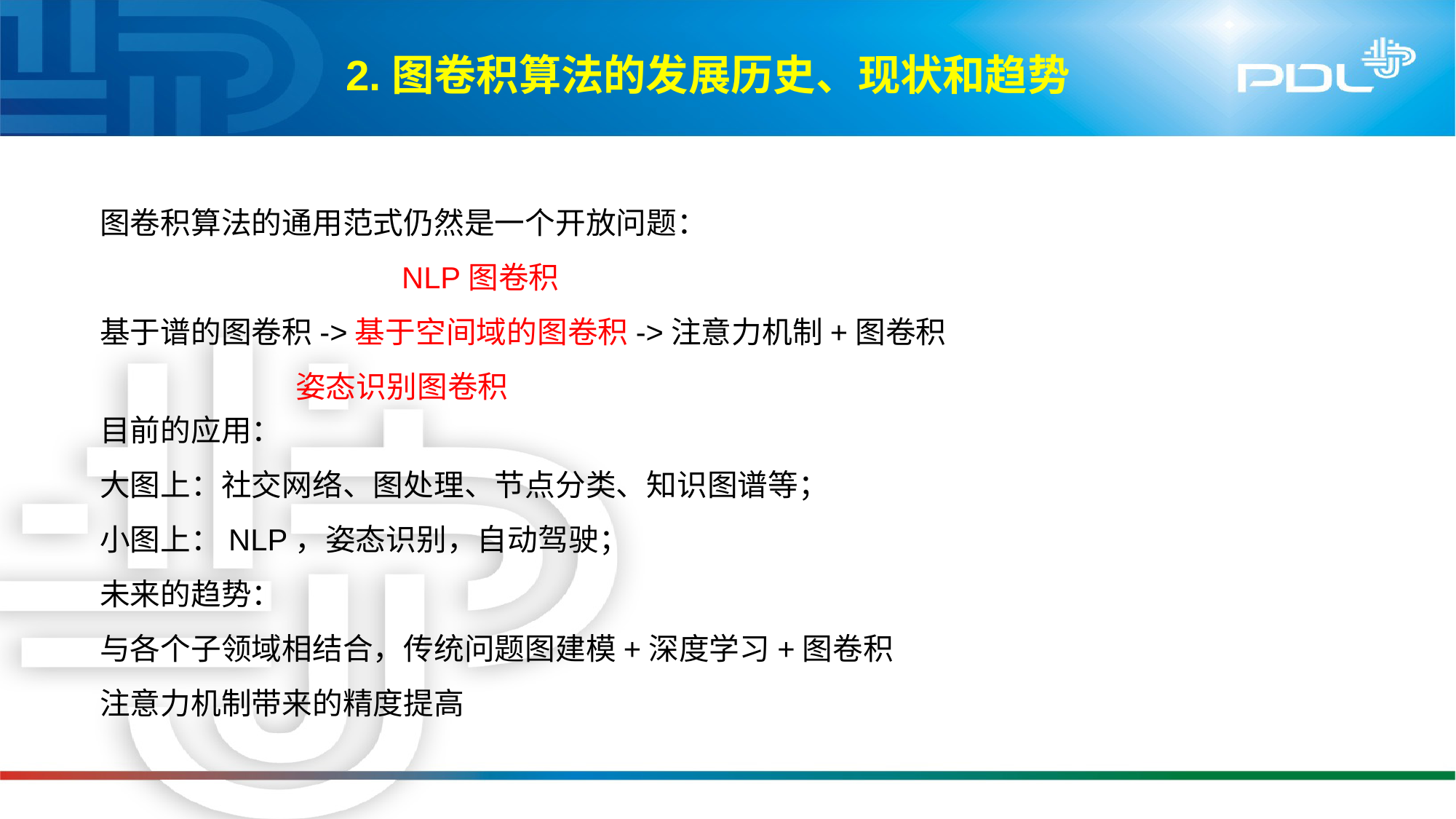

# 2.图卷积算法的发展历史、现状和趋势
图卷积算法的通用范式仍然是一个开放问题：
		          NLP图卷积
基于谱的图卷积->基于空间域的图卷积->注意力机制+图卷积
                            姿态识别图卷积
目前的应用：
大图上：社交网络、图处理、节点分类、知识图谱等；
小图上：NLP，姿态识别，自动驾驶；
未来的趋势：
与各个子领域相结合，传统问题图建模+深度学习+图卷积
注意力机制带来的精度提高